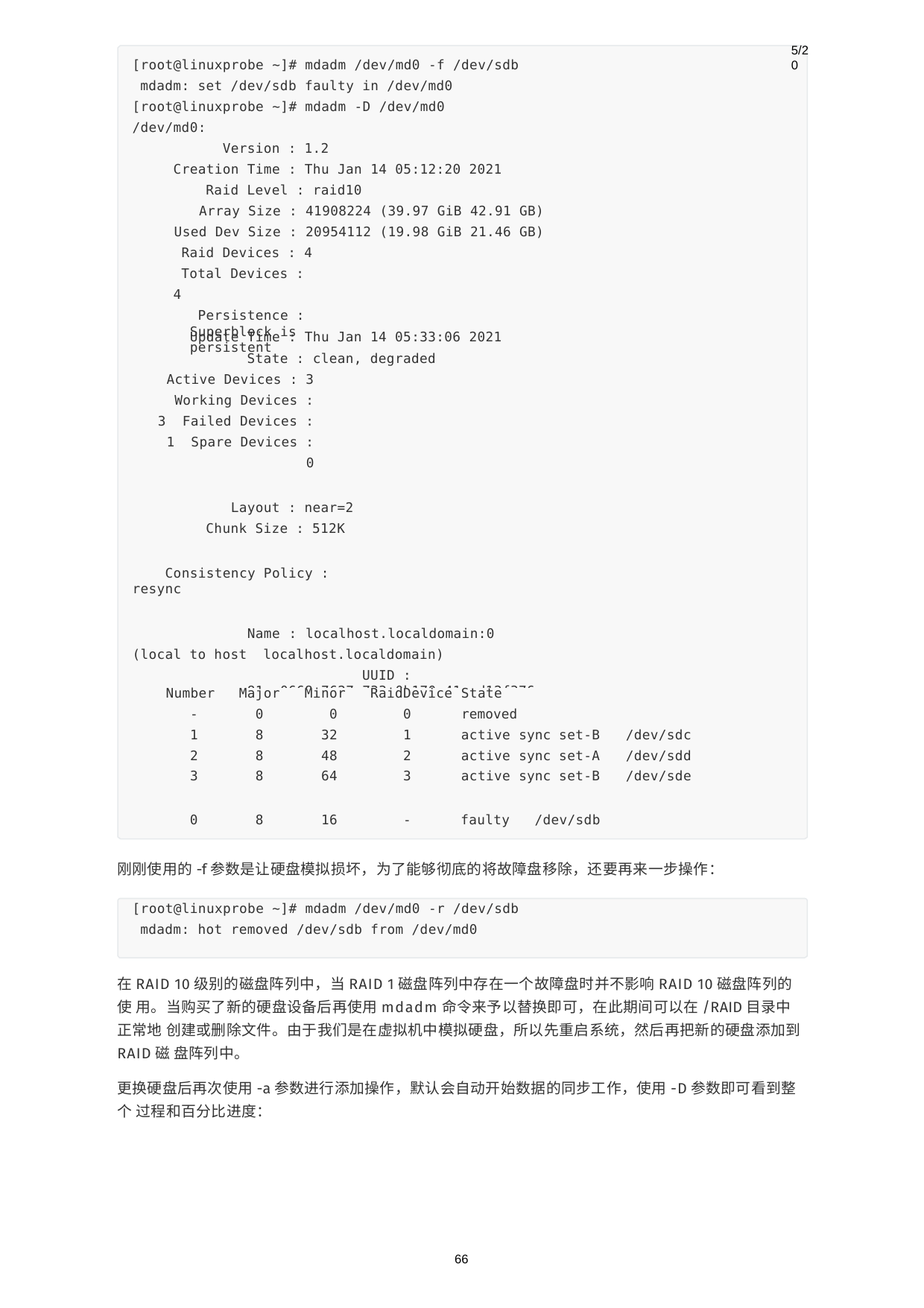

5/20

[root@linuxprobe ~]# mdadm /dev/md0 -f /dev/sdb  mdadm: set /dev/sdb faulty in /dev/md0  [root@linuxprobe ~]# mdadm -D /dev/md0
/dev/md0:
Version : 1.2
Creation Time : Thu Jan 14 05:12:20 2021  Raid Level : raid10
Array Size : 41908224 (39.97 GiB 42.91 GB)
Used Dev Size : 20954112 (19.98 GiB 21.46 GB)
Raid Devices : 4  Total Devices : 4
Persistence : Superblock is persistent
Update Time : Thu Jan 14 05:33:06 2021  State : clean, degraded
Active Devices : 3  Working Devices : 3  Failed Devices : 1  Spare Devices : 0

Layout : near=2  Chunk Size : 512K

Consistency Policy : resync

Name : localhost.localdomain:0	(local to host  localhost.localdomain)
UUID : 81ee0668:7627c733:0b170c41:cd12f376
Events : 19
| Number | Major | Minor | RaidDevice | State |  |  |  |
| --- | --- | --- | --- | --- | --- | --- | --- |
| - | 0 | 0 | 0 | removed |  |  |  |
| 1 | 8 | 32 | 1 | active | sync | set-B | /dev/sdc |
| 2 | 8 | 48 | 2 | active | sync | set-A | /dev/sdd |
| 3 | 8 | 64 | 3 | active | sync | set-B | /dev/sde |
0
8
16
-
faulty
/dev/sdb
刚刚使用的-f参数是让硬盘模拟损坏，为了能够彻底的将故障盘移除，还要再来一步操作：

[root@linuxprobe ~]# mdadm /dev/md0 -r /dev/sdb  mdadm: hot removed /dev/sdb from /dev/md0

在RAID 10级别的磁盘阵列中，当RAID 1磁盘阵列中存在一个故障盘时并不影响RAID 10磁盘阵列的使 用。当购买了新的硬盘设备后再使用mdadm命令来予以替换即可，在此期间可以在/RAID目录中正常地 创建或删除文件。由于我们是在虚拟机中模拟硬盘，所以先重启系统，然后再把新的硬盘添加到RAID磁 盘阵列中。
更换硬盘后再次使用-a参数进行添加操作，默认会自动开始数据的同步工作，使用-D参数即可看到整个 过程和百分比进度：

66